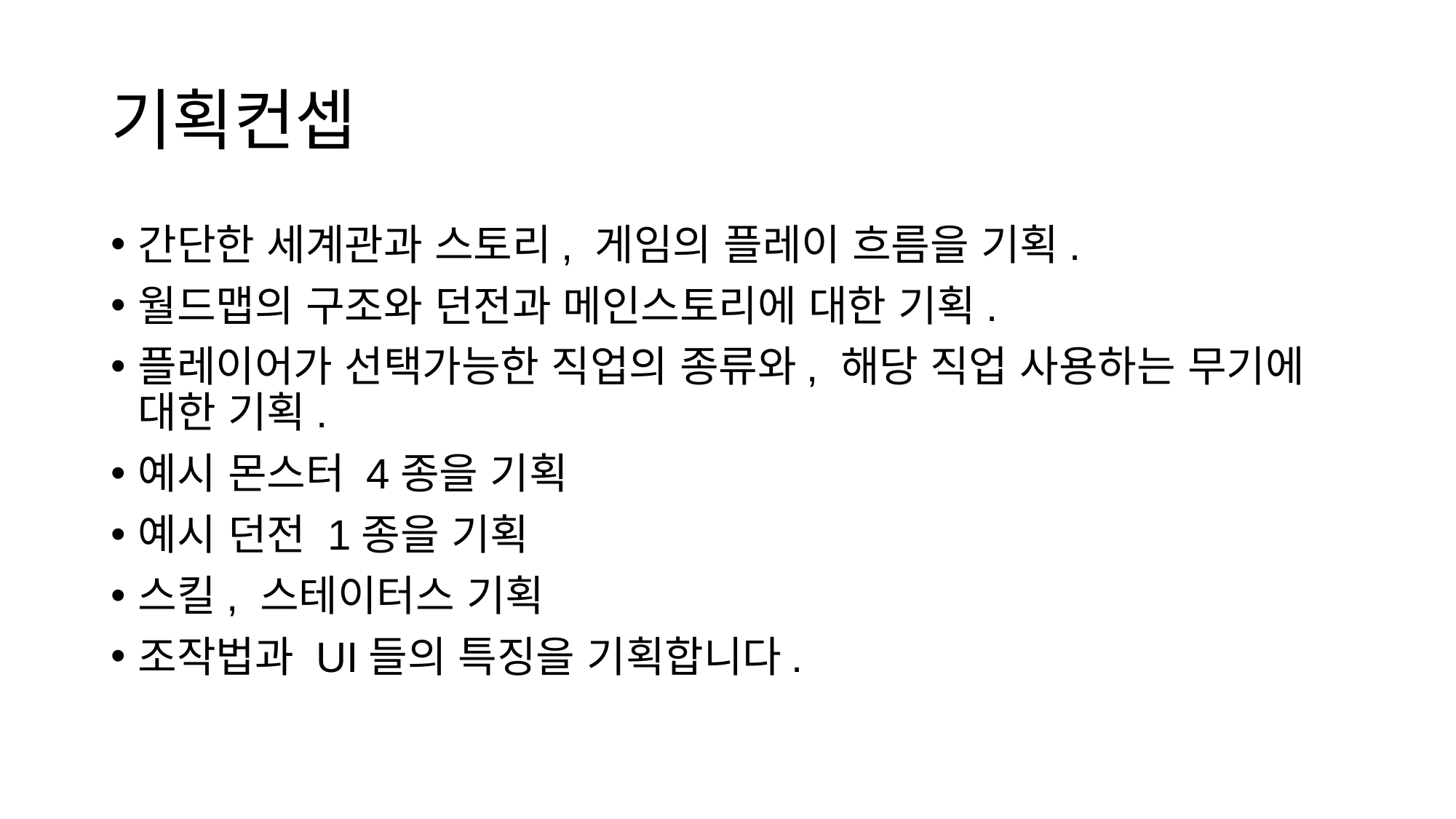

# 기획컨셉
간단한 세계관과 스토리, 게임의 플레이 흐름을 기획.
월드맵의 구조와 던전과 메인스토리에 대한 기획.
플레이어가 선택가능한 직업의 종류와, 해당 직업 사용하는 무기에 대한 기획.
예시 몬스터 4종을 기획
예시 던전 1종을 기획
스킬, 스테이터스 기획
조작법과 UI들의 특징을 기획합니다.